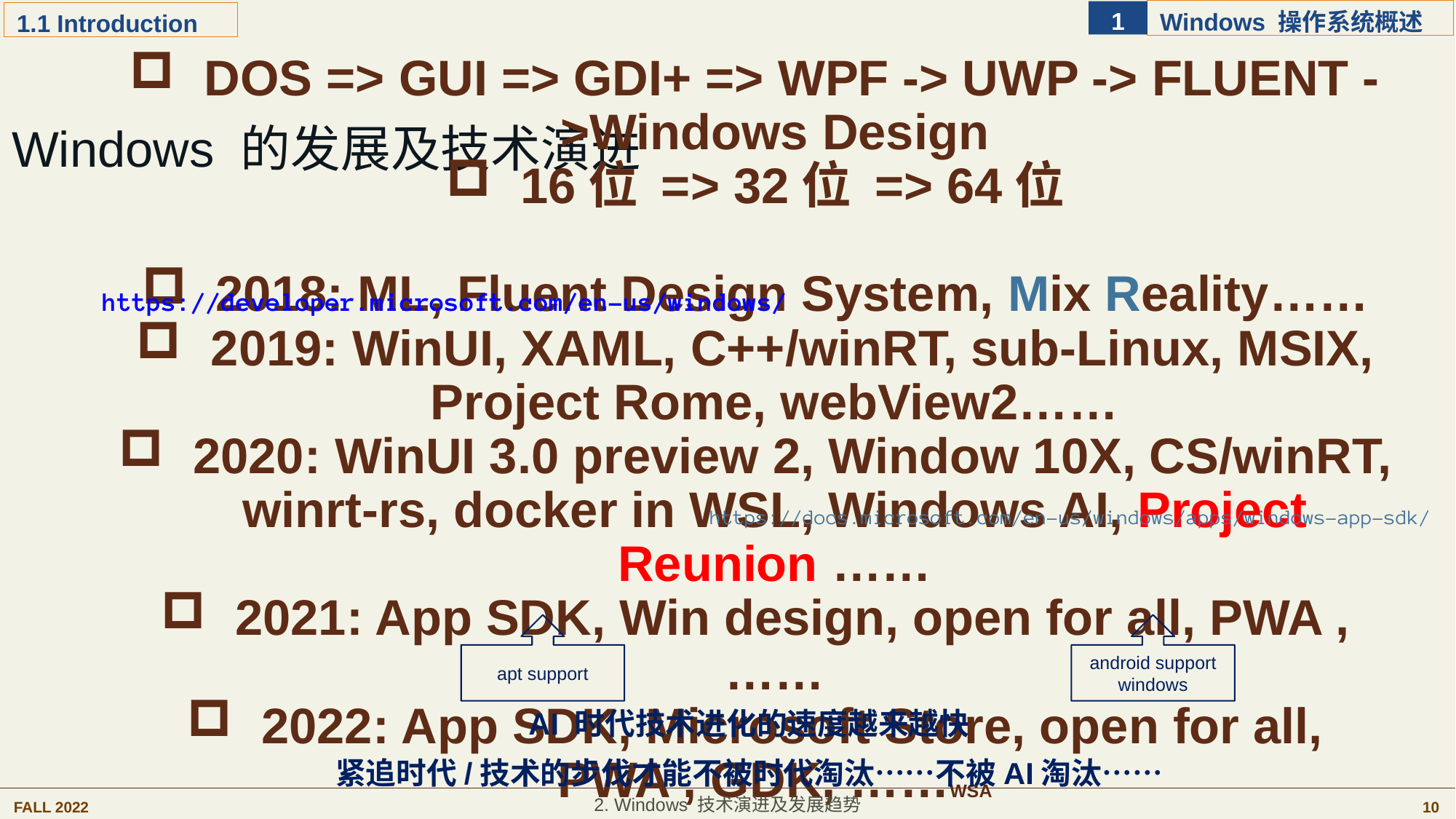

Windows 的发展及技术演进
  DOS => GUI => GDI+ => WPF -> UWP -> FLUENT ->Windows Design
  16位 => 32位 => 64位

  2018: ML, Fluent Design System, Mix Reality……
  2019: WinUI, XAML, C++/winRT, sub-Linux, MSIX, Project Rome, webView2……
  2020: WinUI 3.0 preview 2, Window 10X, CS/winRT, winrt-rs, docker in WSL, Windows AI, Project Reunion ……
  2021: App SDK, Win design, open for all, PWA , ……
  2022: App SDK, Microsoft Store, open for all, PWA , GDK, ……WSA
https://developer.microsoft.com/en-us/windows/
https://docs.microsoft.com/en-us/windows/apps/windows-app-sdk/
apt support
android support windows
AI 时代技术进化的速度越来越快
紧追时代/技术的步伐才能不被时代淘汰……不被AI淘汰……
2. Windows 技术演进及发展趋势